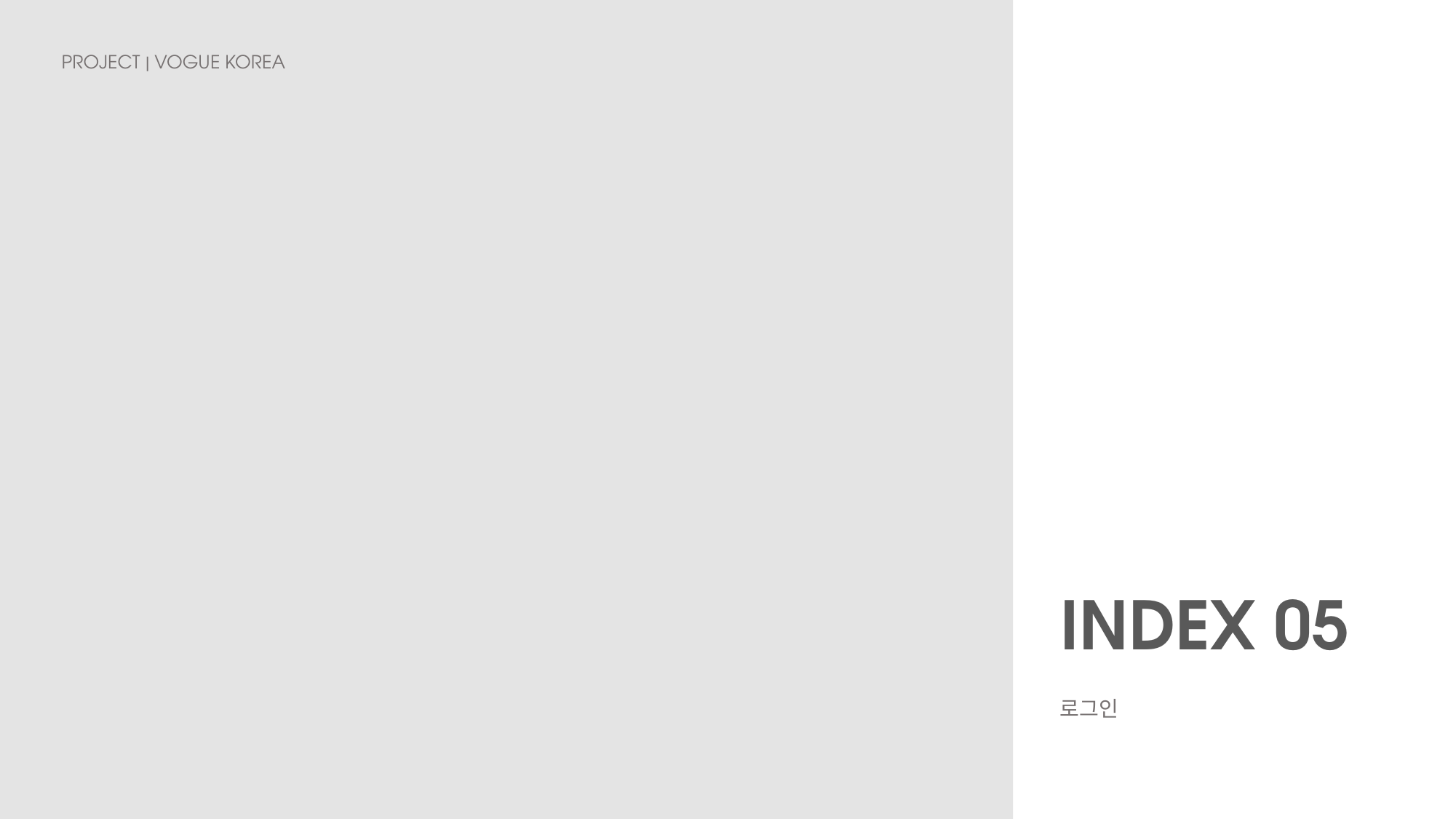

PROJECT | VOGUE KOREA
INDEX 05
로그인